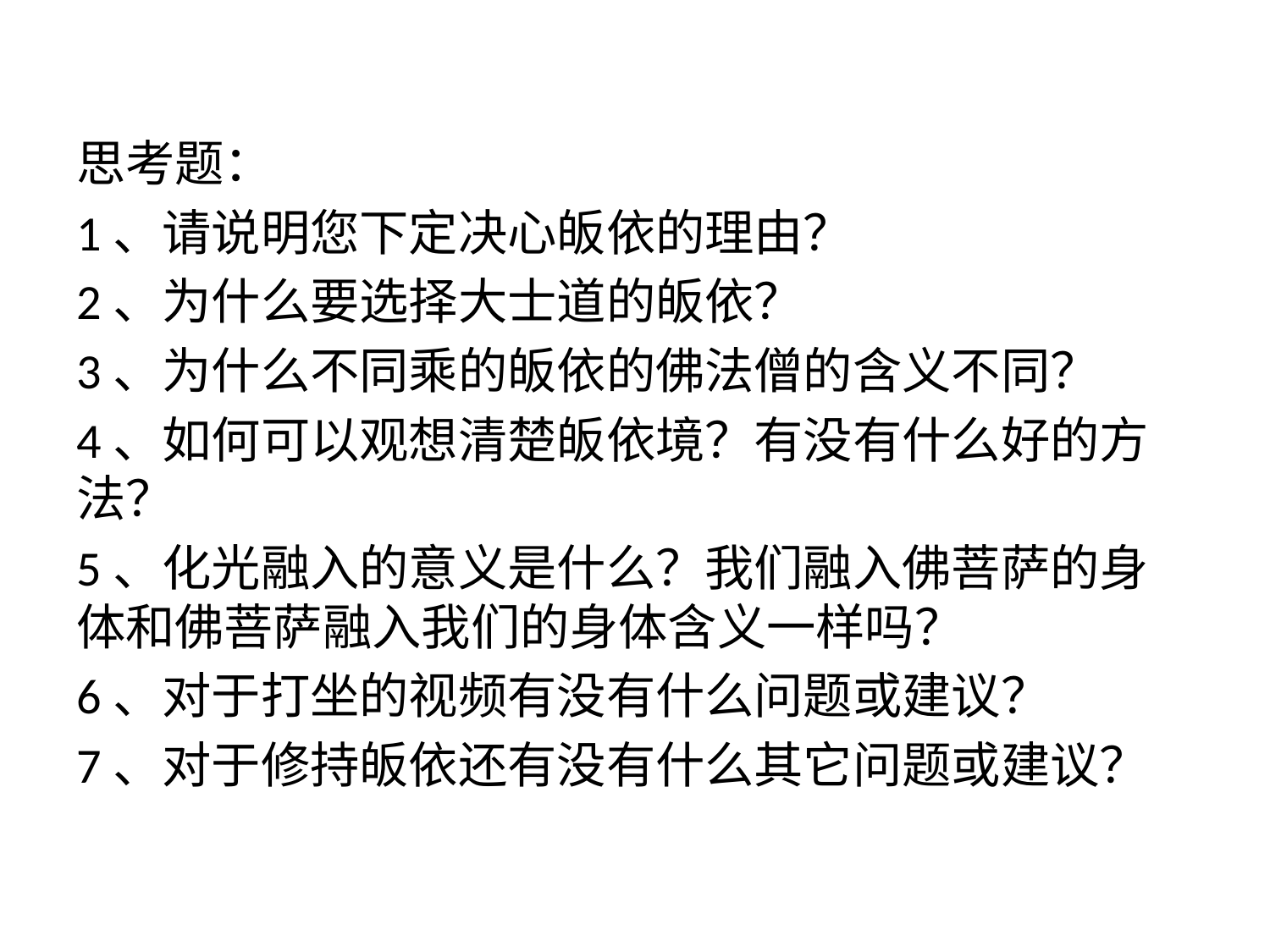

#
思考题：
1、请说明您下定决心皈依的理由？
2、为什么要选择大士道的皈依？
3、为什么不同乘的皈依的佛法僧的含义不同？
4、如何可以观想清楚皈依境？有没有什么好的方法？
5、化光融入的意义是什么？我们融入佛菩萨的身体和佛菩萨融入我们的身体含义一样吗？
6、对于打坐的视频有没有什么问题或建议？
7、对于修持皈依还有没有什么其它问题或建议？